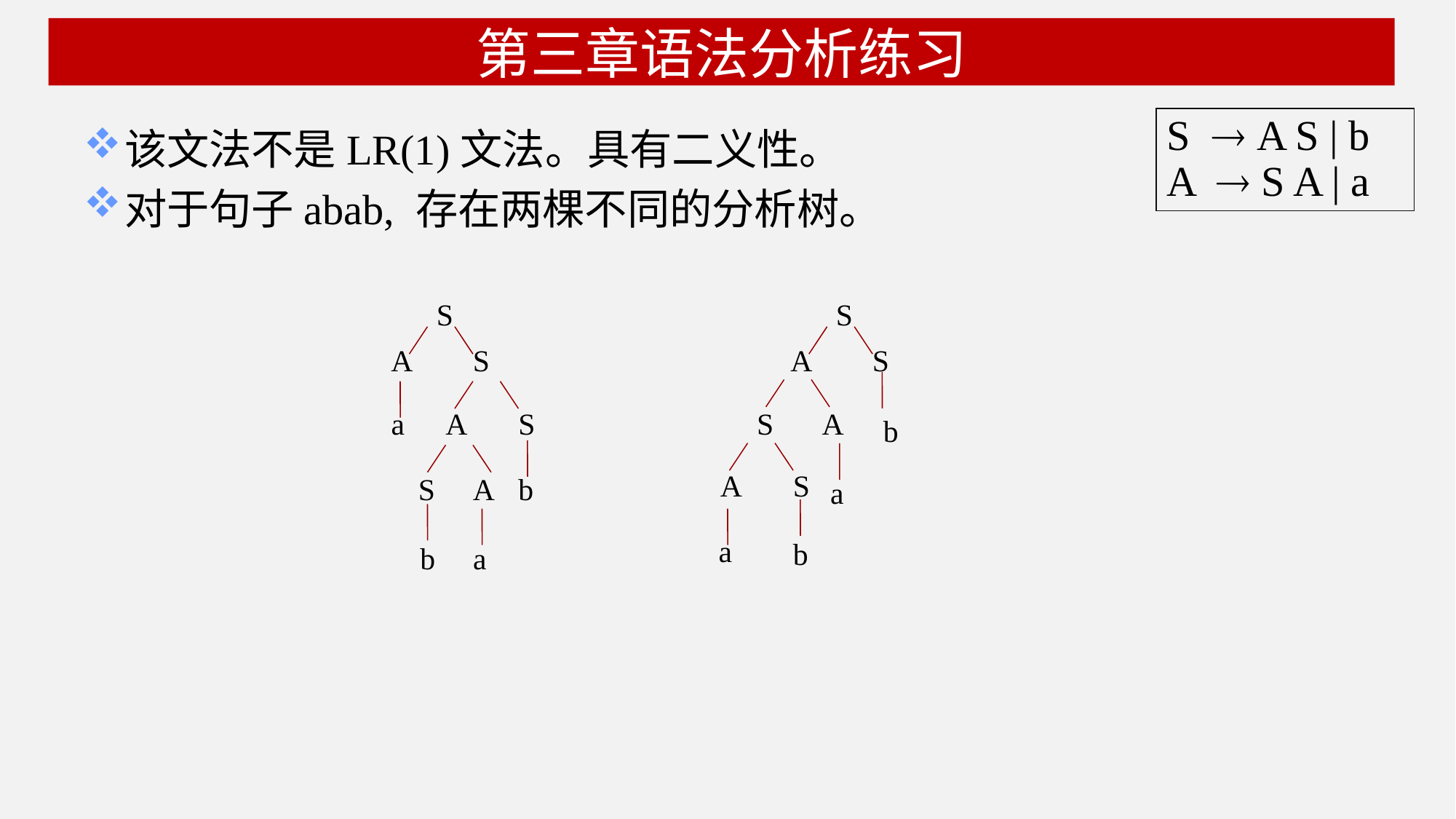

# 第三章语法分析练习
S  → A S | b
A  → S A | a
该文法不是LR(1)文法。具有二义性。
对于句子abab, 存在两棵不同的分析树。

S

A
S

a
A
S

S
A
b

b
a
S

A
S

S
A
b

A
S
a

a
b